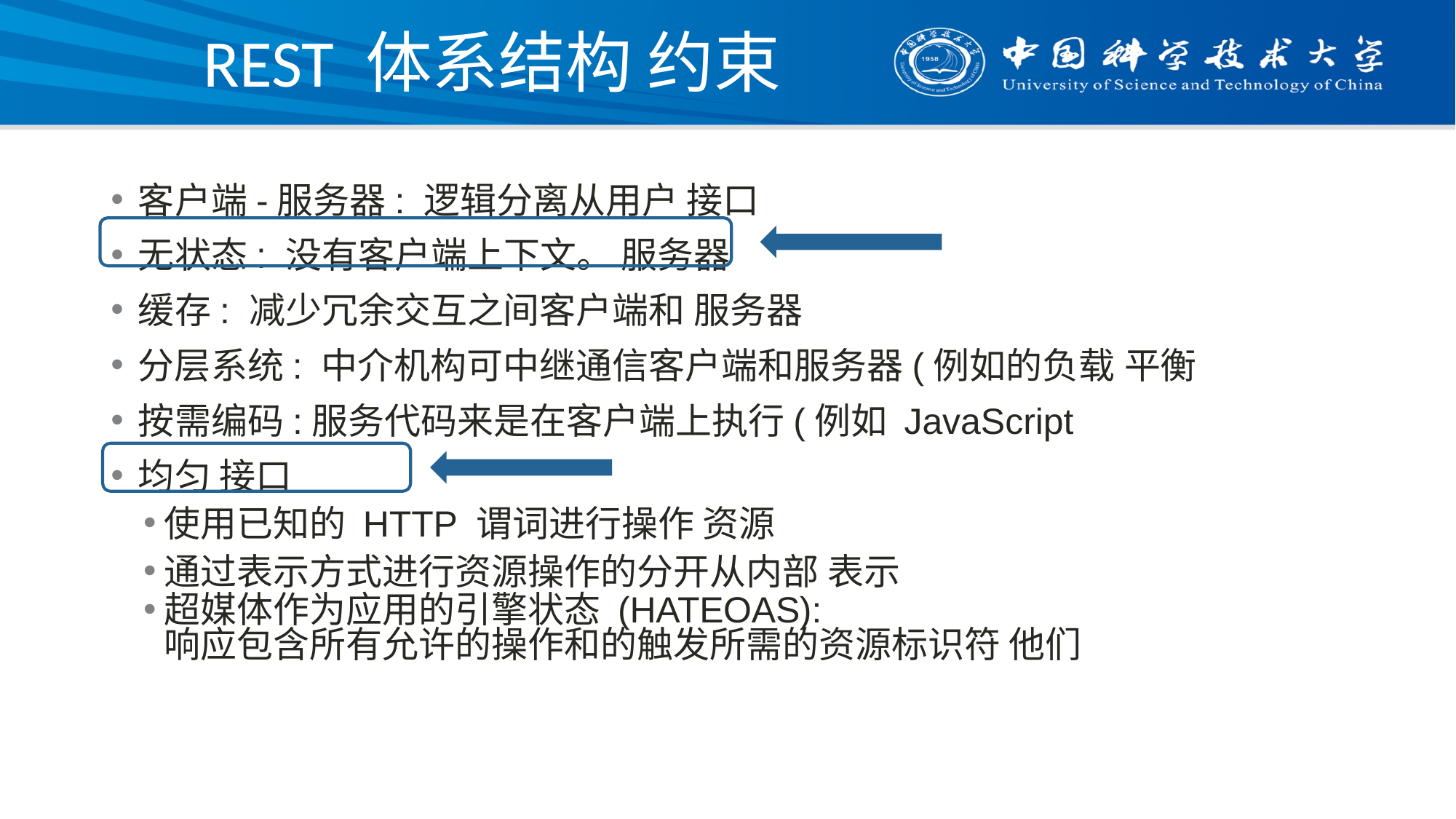

# REST 体系结构 约束
客户端-服务器: 逻辑分离从用户 接口
无状态: 没有客户端上下文。 服务器
缓存: 减少冗余交互之间客户端和 服务器
分层系统: 中介机构可中继通信客户端和服务器(例如的负载 平衡
按需编码:服务代码来是在客户端上执行(例如 JavaScript
均匀 接口
使用已知的 HTTP 谓词进行操作 资源
通过表示方式进行资源操作的分开从内部 表示
超媒体作为应用的引擎状态 (HATEOAS):
响应包含所有允许的操作和的触发所需的资源标识符 他们